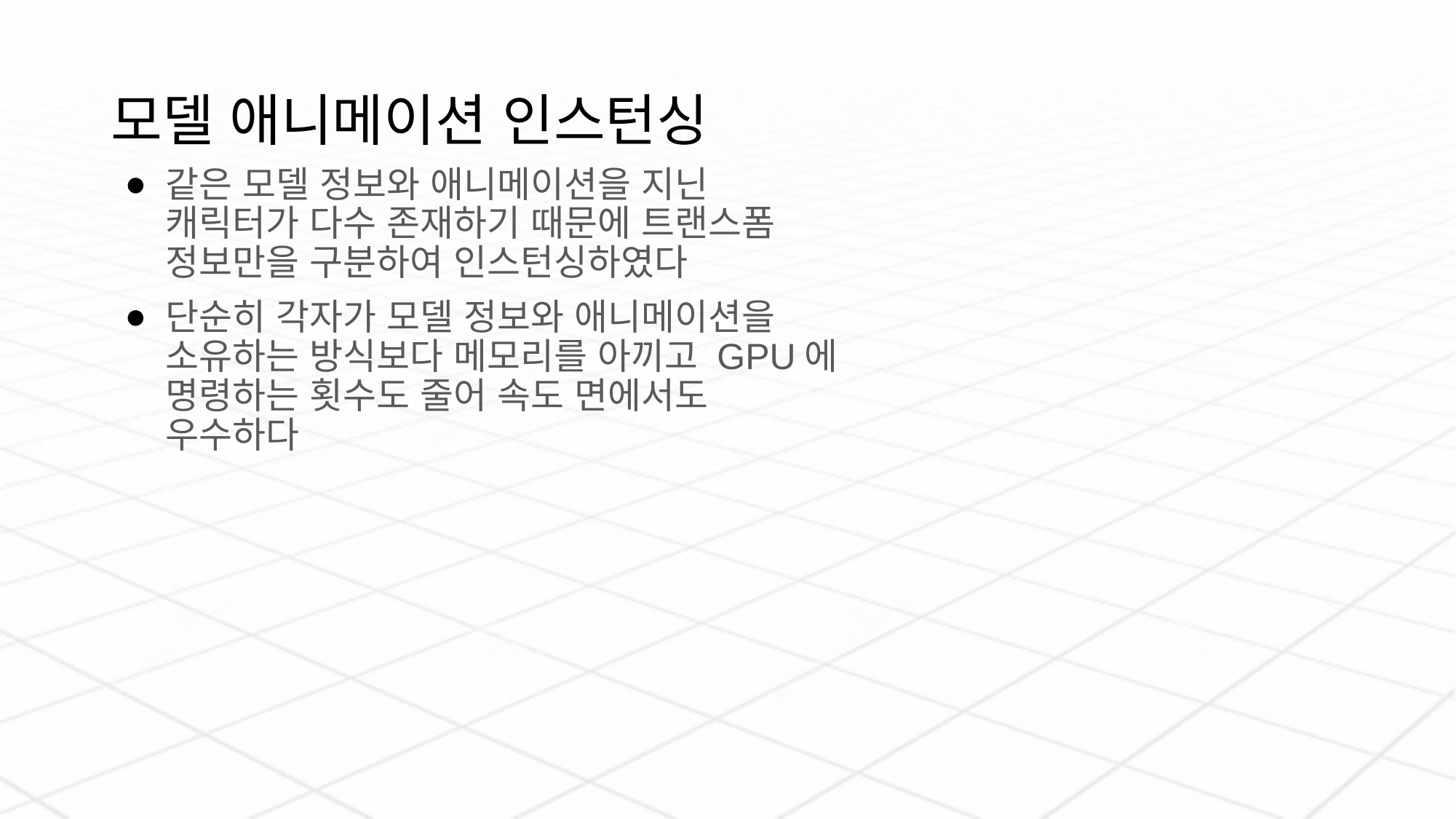

# 모델 애니메이션 인스턴싱
같은 모델 정보와 애니메이션을 지닌 캐릭터가 다수 존재하기 때문에 트랜스폼 정보만을 구분하여 인스턴싱하였다
단순히 각자가 모델 정보와 애니메이션을 소유하는 방식보다 메모리를 아끼고 GPU에 명령하는 횟수도 줄어 속도 면에서도 우수하다